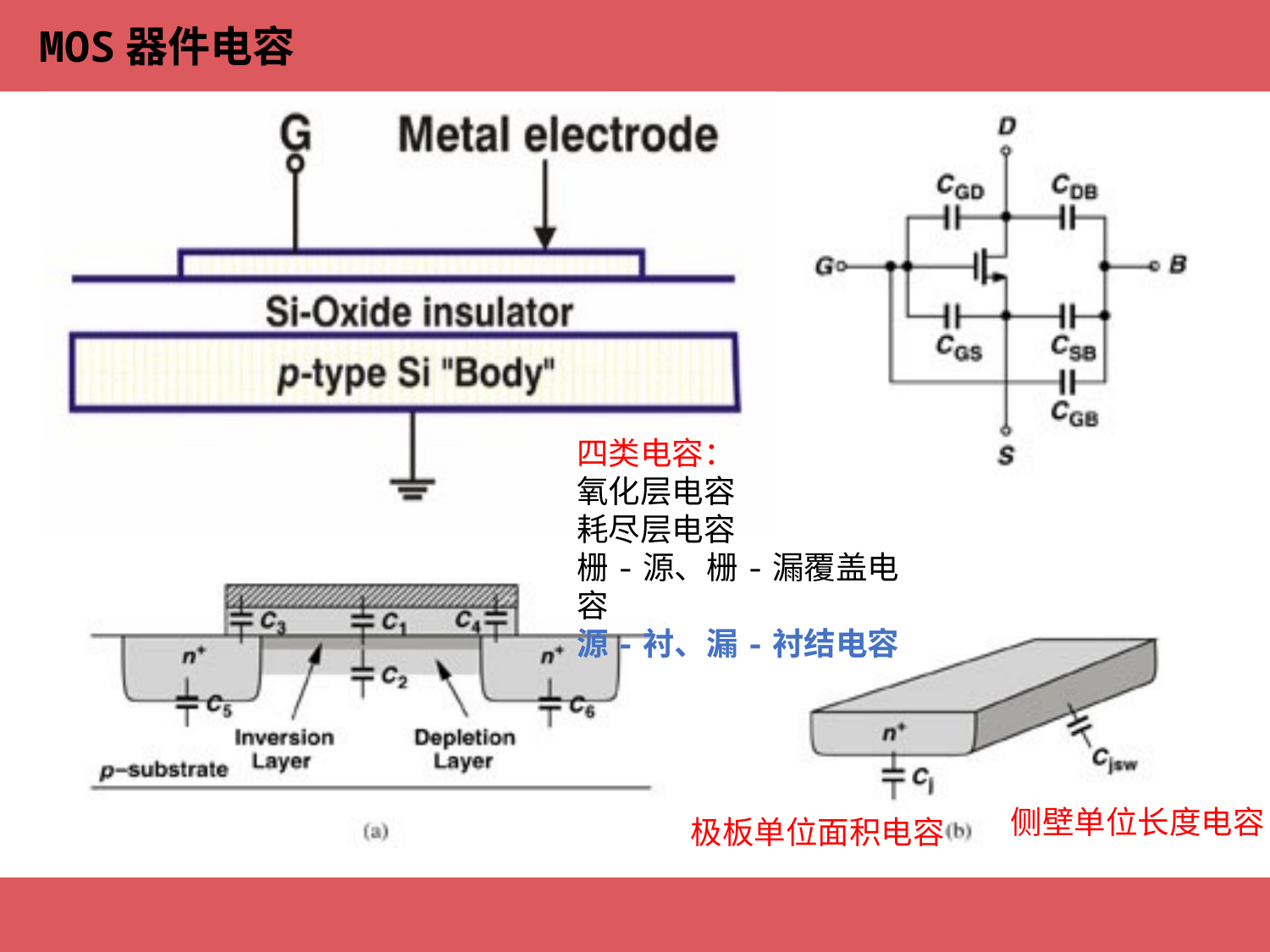

MOS器件电容

四类电容：
氧化层电容
耗尽层电容
栅-源、栅-漏覆盖电容
源-衬、漏-衬结电容

侧壁单位长度电容
极板单位面积电容